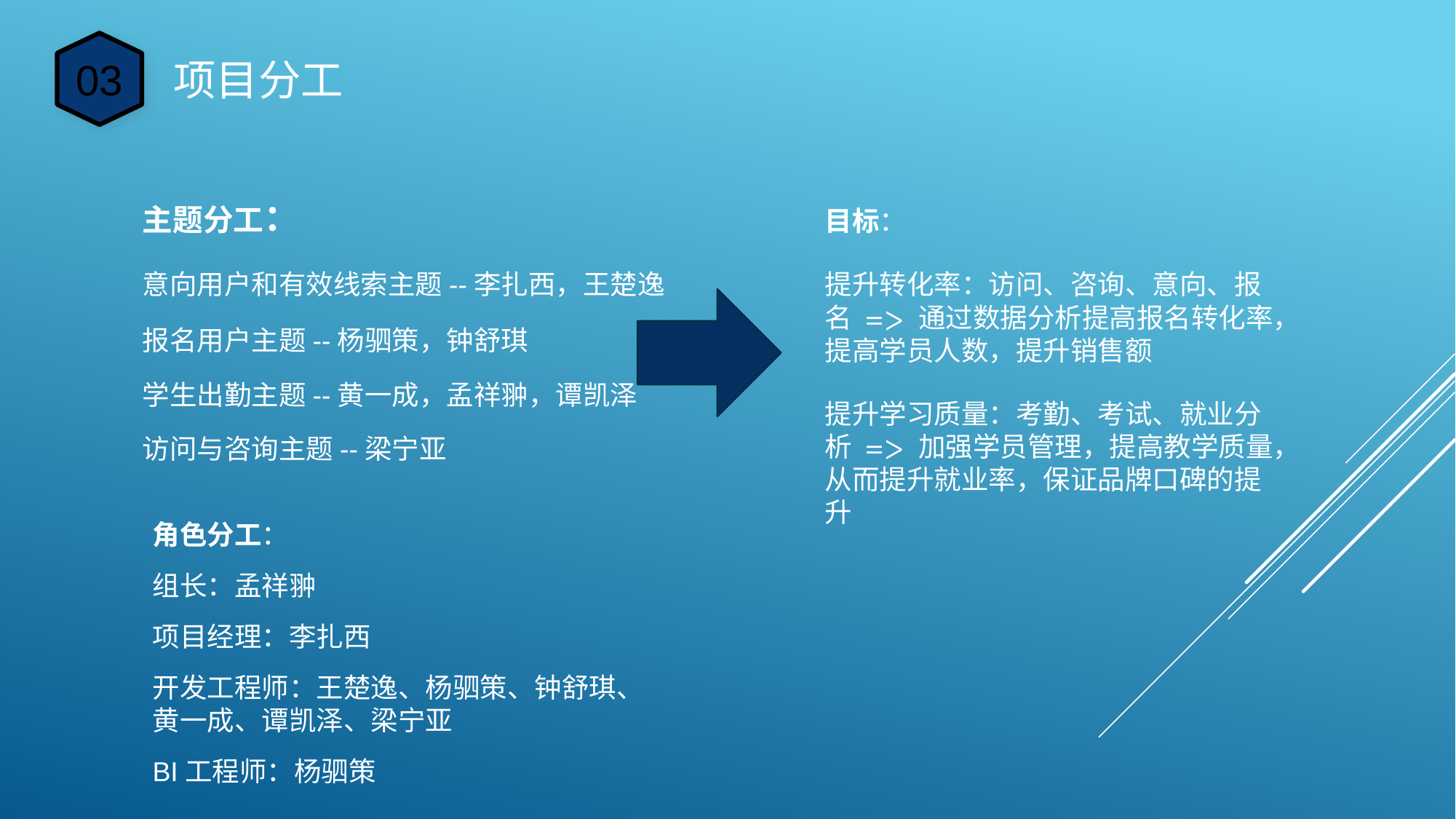

03
项目分工
主题分工：
目标：
意向用户和有效线索主题--李扎西，王楚逸
提升转化率：访问、咨询、意向、报名 => 通过数据分析提高报名转化率，提高学员人数，提升销售额

报名用户主题--杨驷策，钟舒琪
学生出勤主题--黄一成，孟祥翀，谭凯泽
提升学习质量：考勤、考试、就业分析 => 加强学员管理，提高教学质量，从而提升就业率，保证品牌口碑的提升
访问与咨询主题--梁宁亚
角色分工：
组长：孟祥翀
项目经理：李扎西
开发工程师：王楚逸、杨驷策、钟舒琪、黄一成、谭凯泽、梁宁亚
BI工程师：杨驷策